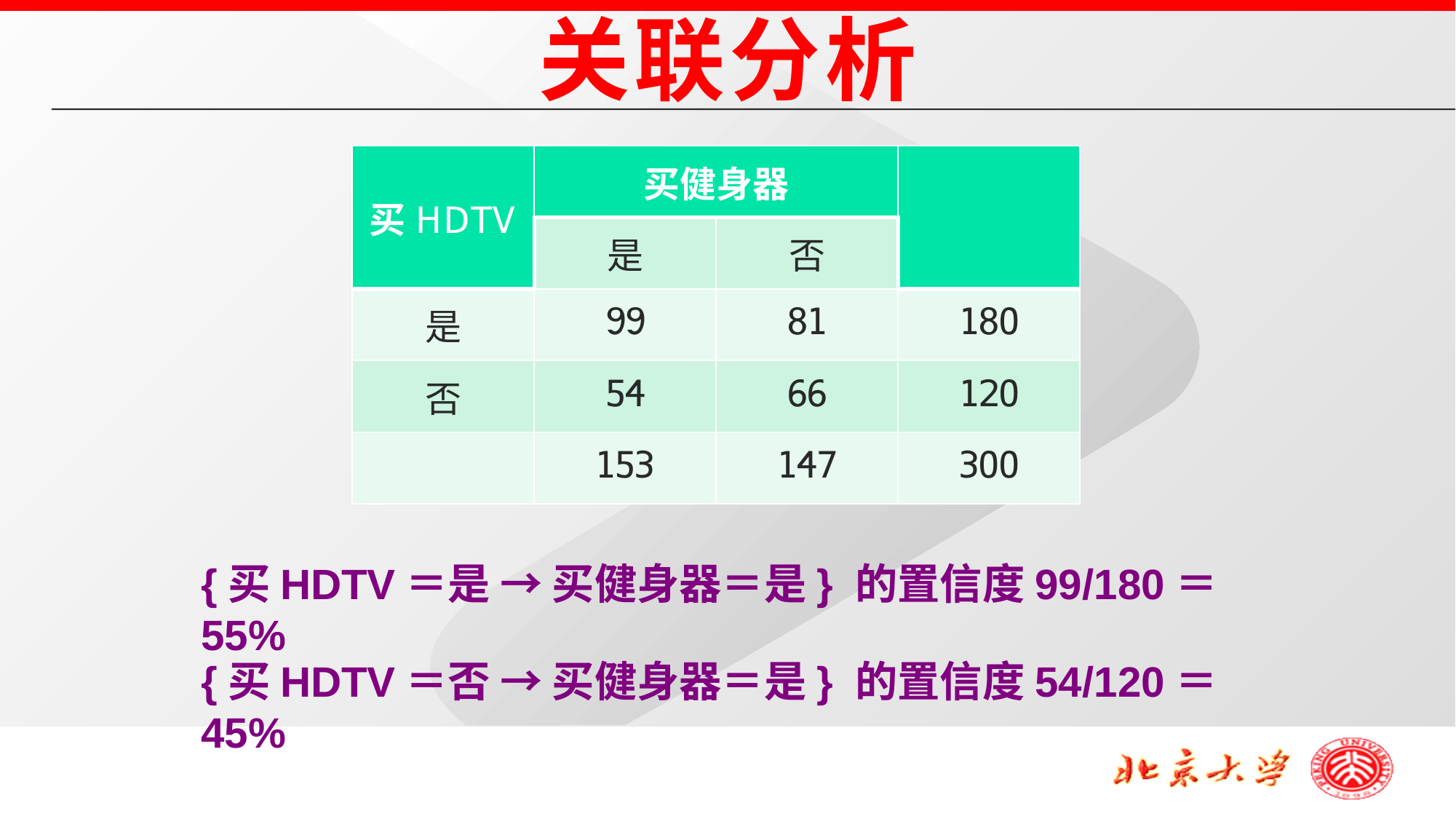

关联分析
| 买HDTV | 买健身器 |  |  |
| --- | --- | --- | --- |
|  | 是 | 否 |  |
| 是 | 99 | 81 | 180 |
| 否 | 54 | 66 | 120 |
|  | 153 | 147 | 300 |
{买HDTV＝是 → 买健身器＝是} 的置信度99/180＝55%
{买HDTV＝否 → 买健身器＝是} 的置信度54/120＝45%